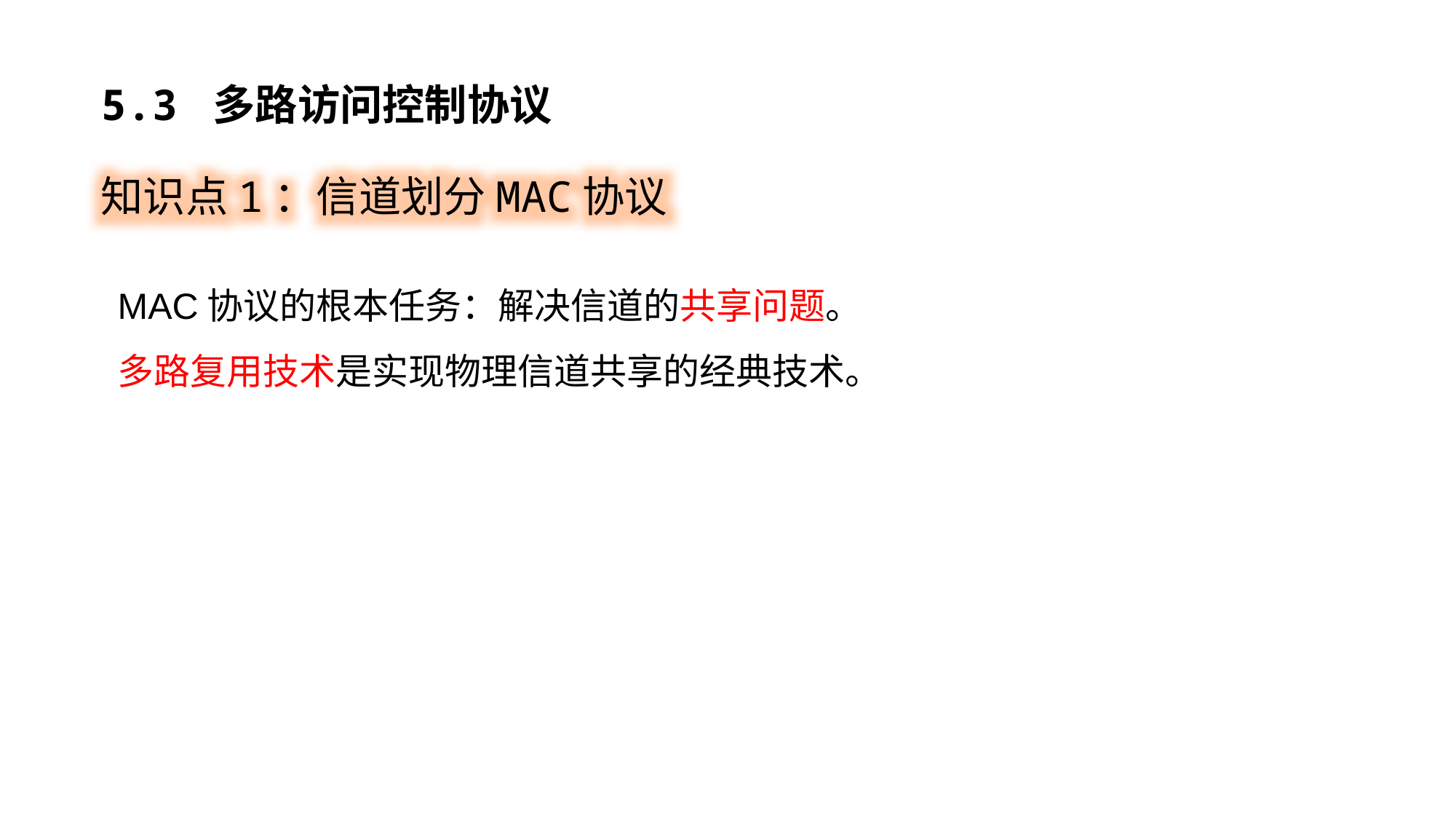

5.3 多路访问控制协议
知识点1：信道划分MAC协议
MAC协议的根本任务：解决信道的共享问题。
多路复用技术是实现物理信道共享的经典技术。